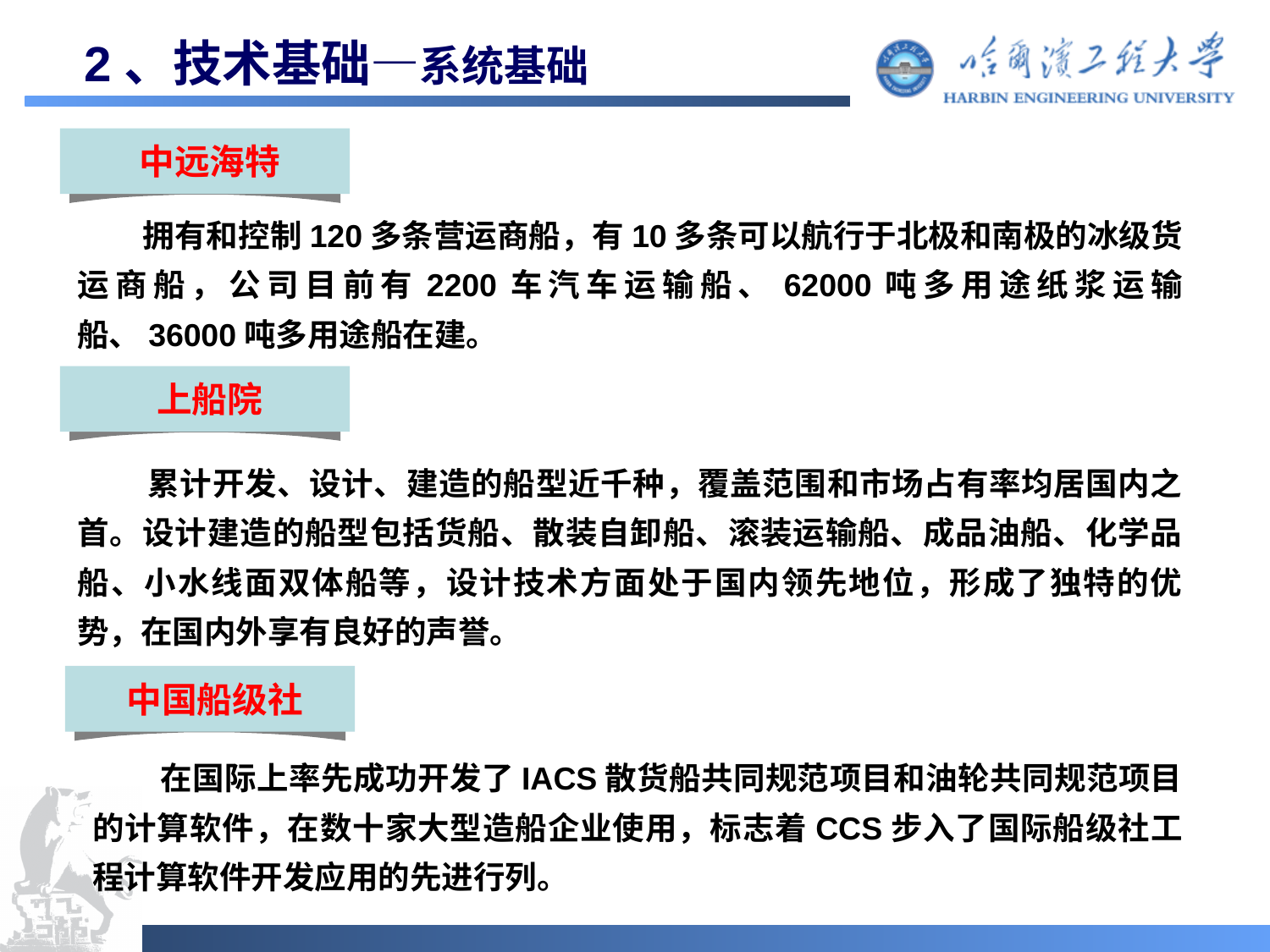

# 2、技术基础—系统基础

中远海特
        拥有和控制120多条营运商船，有10多条可以航行于北极和南极的冰级货运商船，公司目前有2200车汽车运输船、62000吨多用途纸浆运输船、36000吨多用途船在建。

上船院
        累计开发、设计、建造的船型近千种，覆盖范围和市场占有率均居国内之首。设计建造的船型包括货船、散装自卸船、滚装运输船、成品油船、化学品船、小水线面双体船等，设计技术方面处于国内领先地位，形成了独特的优势，在国内外享有良好的声誉。

中国船级社
        在国际上率先成功开发了IACS散货船共同规范项目和油轮共同规范项目的计算软件，在数十家大型造船企业使用，标志着CCS步入了国际船级社工程计算软件开发应用的先进行列。